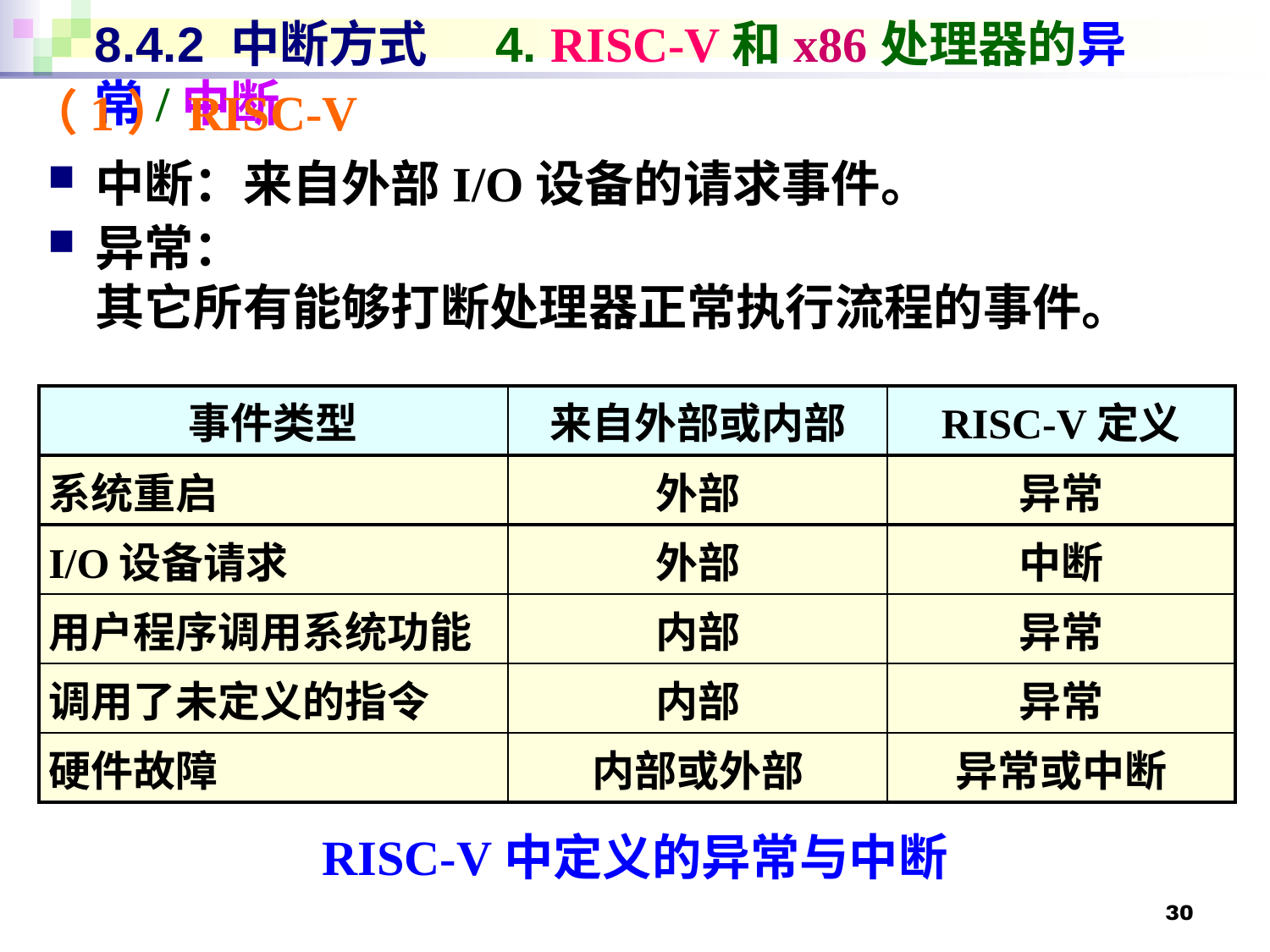

# 8.4.2 中断方式     4. RISC-V和x86处理器的异常/中断
（1）RISC-V
中断：来自外部I/O设备的请求事件。
异常：
其它所有能够打断处理器正常执行流程的事件。
| 事件类型 | 来自外部或内部 | RISC-V定义 |
| --- | --- | --- |
| 系统重启 | 外部 | 异常 |
| I/O设备请求 | 外部 | 中断 |
| 用户程序调用系统功能 | 内部 | 异常 |
| 调用了未定义的指令 | 内部 | 异常 |
| 硬件故障 | 内部或外部 | 异常或中断 |
RISC-V中定义的异常与中断
30